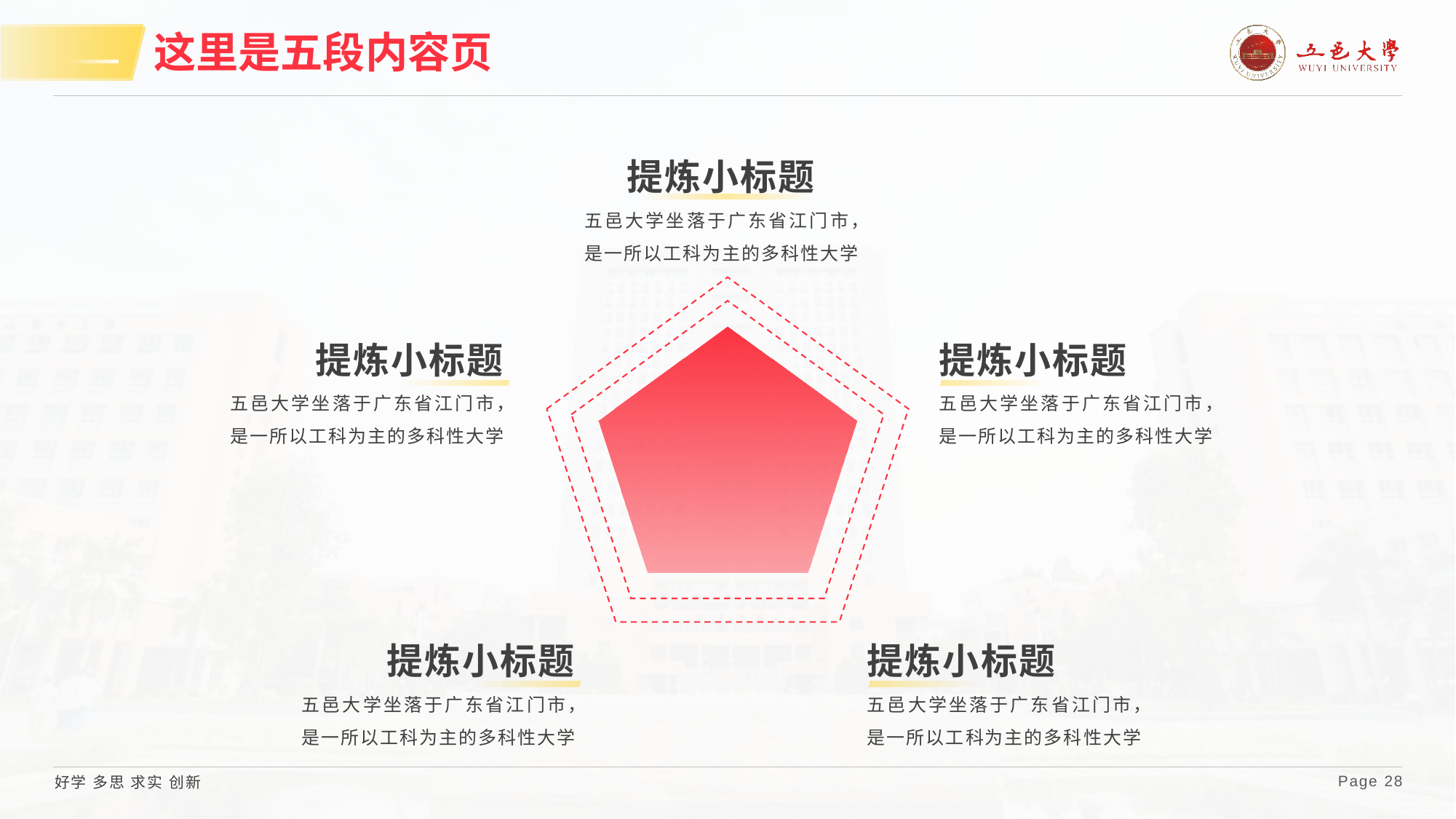

# 这里是五段内容页
提炼小标题
五邑大学坐落于广东省江门市，是一所以工科为主的多科性大学

提炼小标题
提炼小标题
五邑大学坐落于广东省江门市，是一所以工科为主的多科性大学
五邑大学坐落于广东省江门市，是一所以工科为主的多科性大学

提炼小标题
提炼小标题
五邑大学坐落于广东省江门市，是一所以工科为主的多科性大学
五邑大学坐落于广东省江门市，是一所以工科为主的多科性大学